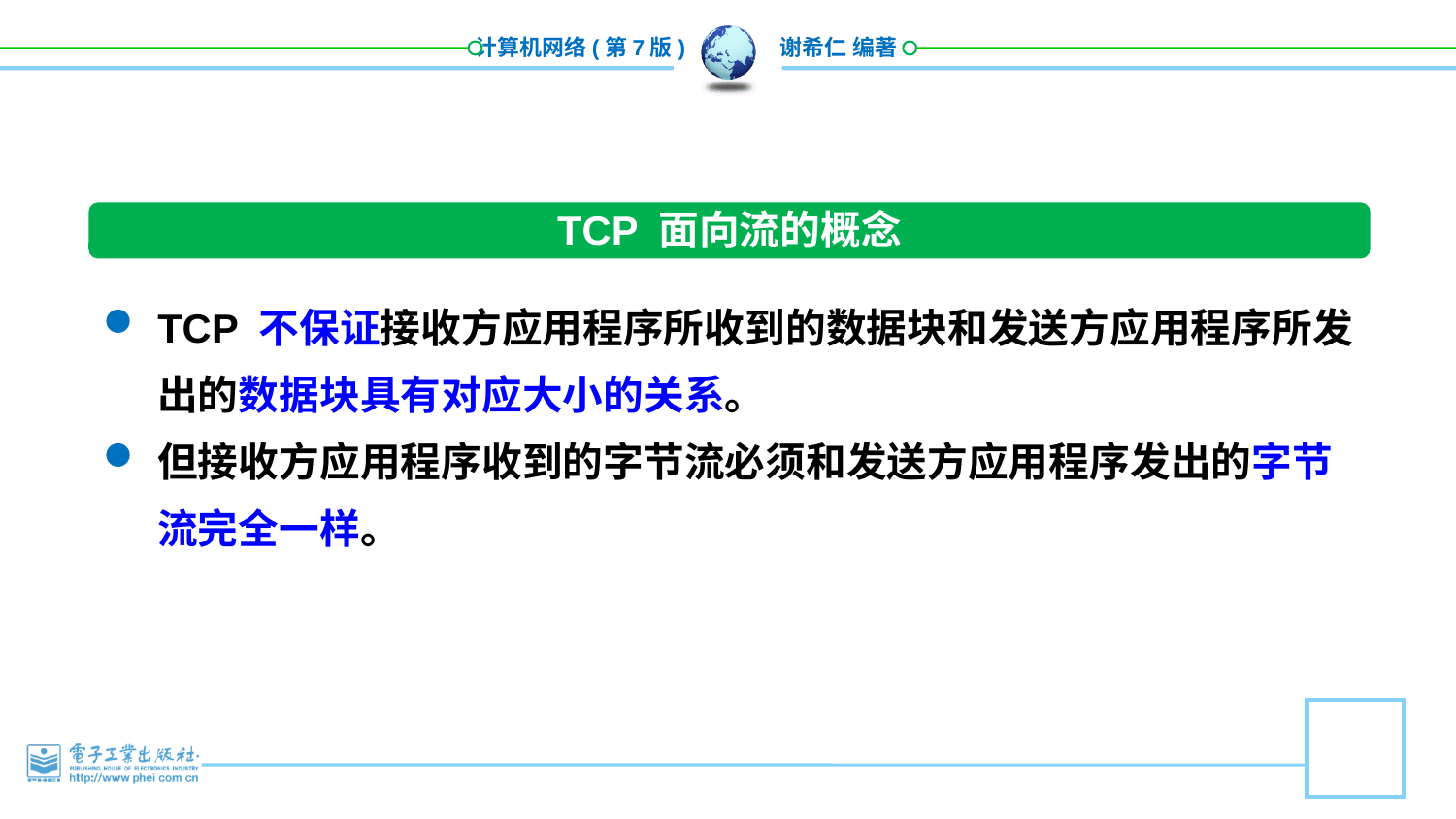

TCP 面向流的概念

TCP 不保证接收方应用程序所收到的数据块和发送方应用程序所发出的数据块具有对应大小的关系。
但接收方应用程序收到的字节流必须和发送方应用程序发出的字节流完全一样。